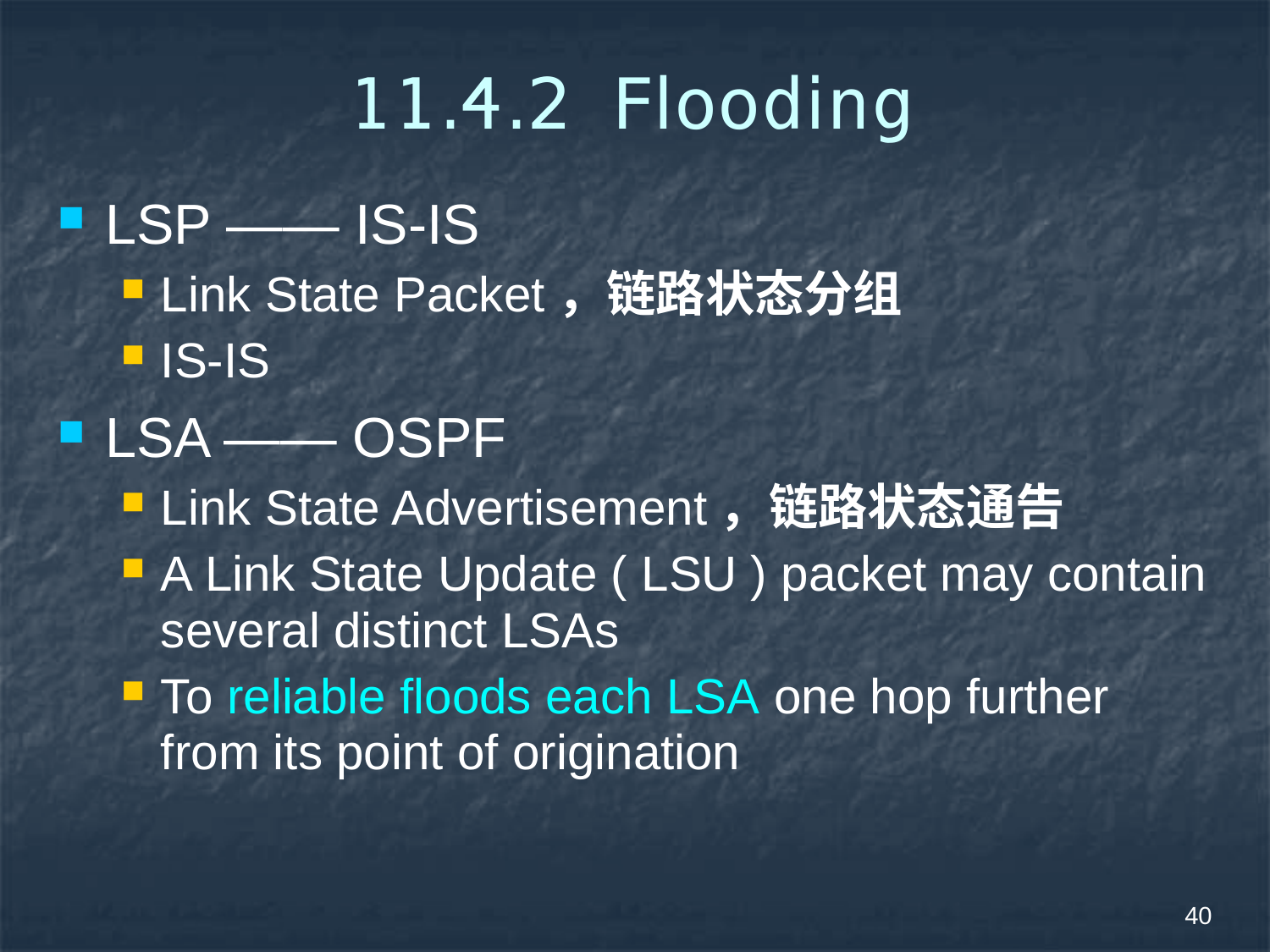

# 11.4.2  Flooding
LSP —— IS-IS
Link State Packet，链路状态分组
IS-IS
LSA —— OSPF
Link State Advertisement，链路状态通告
A Link State Update ( LSU ) packet may contain several distinct LSAs
To reliable floods each LSA one hop further from its point of origination
40